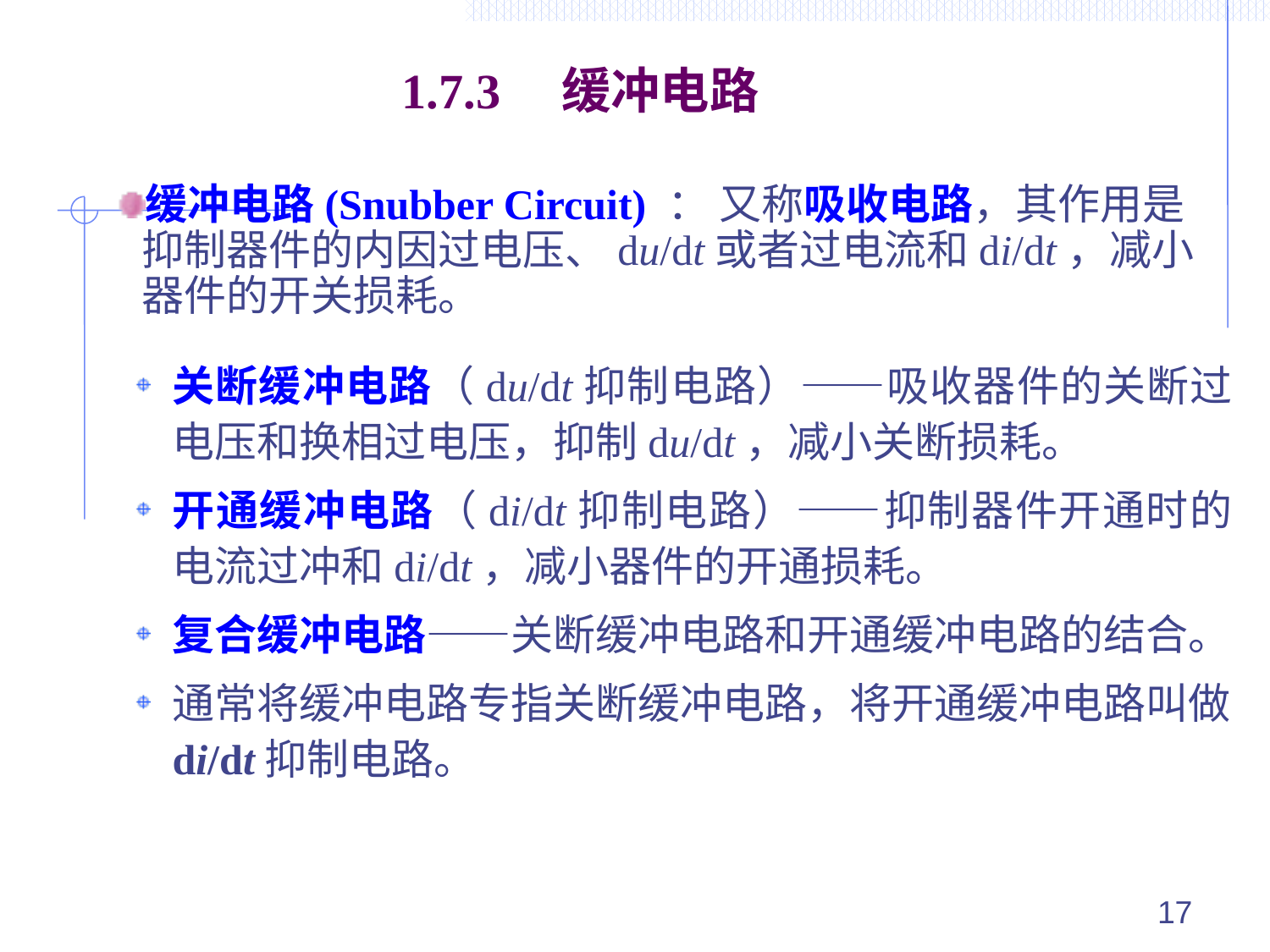

1.7.3    缓冲电路
缓冲电路(Snubber Circuit) ： 又称吸收电路，其作用是抑制器件的内因过电压、du/dt或者过电流和di/dt，减小器件的开关损耗。

关断缓冲电路（du/dt抑制电路）——吸收器件的关断过电压和换相过电压，抑制du/dt，减小关断损耗。
开通缓冲电路（di/dt抑制电路）——抑制器件开通时的电流过冲和di/dt，减小器件的开通损耗。
复合缓冲电路——关断缓冲电路和开通缓冲电路的结合。
通常将缓冲电路专指关断缓冲电路，将开通缓冲电路叫做di/dt抑制电路。
17